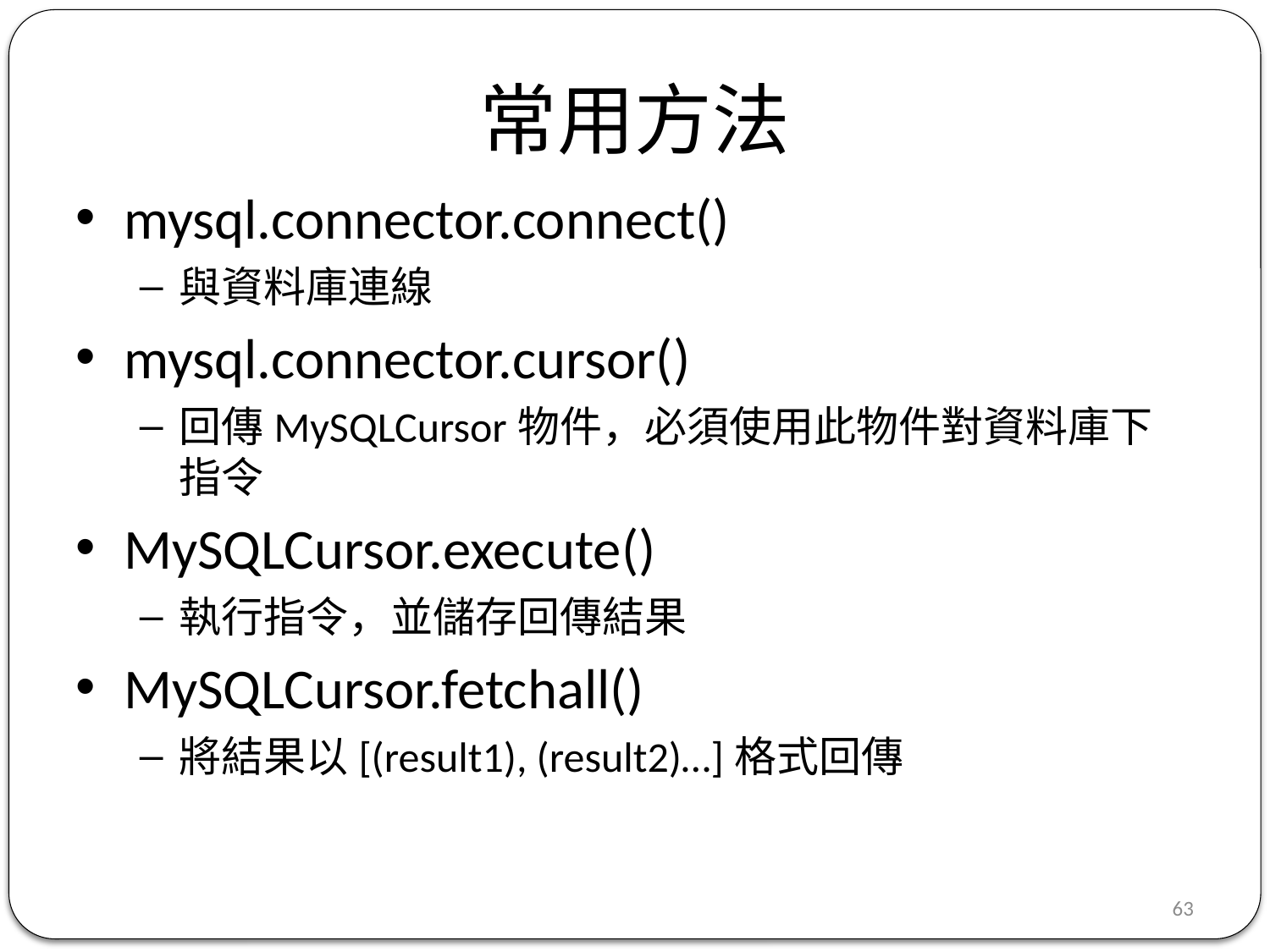

常用方法
mysql.connector.connect()
與資料庫連線
mysql.connector.cursor()
回傳MySQLCursor物件，必須使用此物件對資料庫下指令
MySQLCursor.execute()
執行指令，並儲存回傳結果
MySQLCursor.fetchall()
將結果以[(result1), (result2)…]格式回傳
63